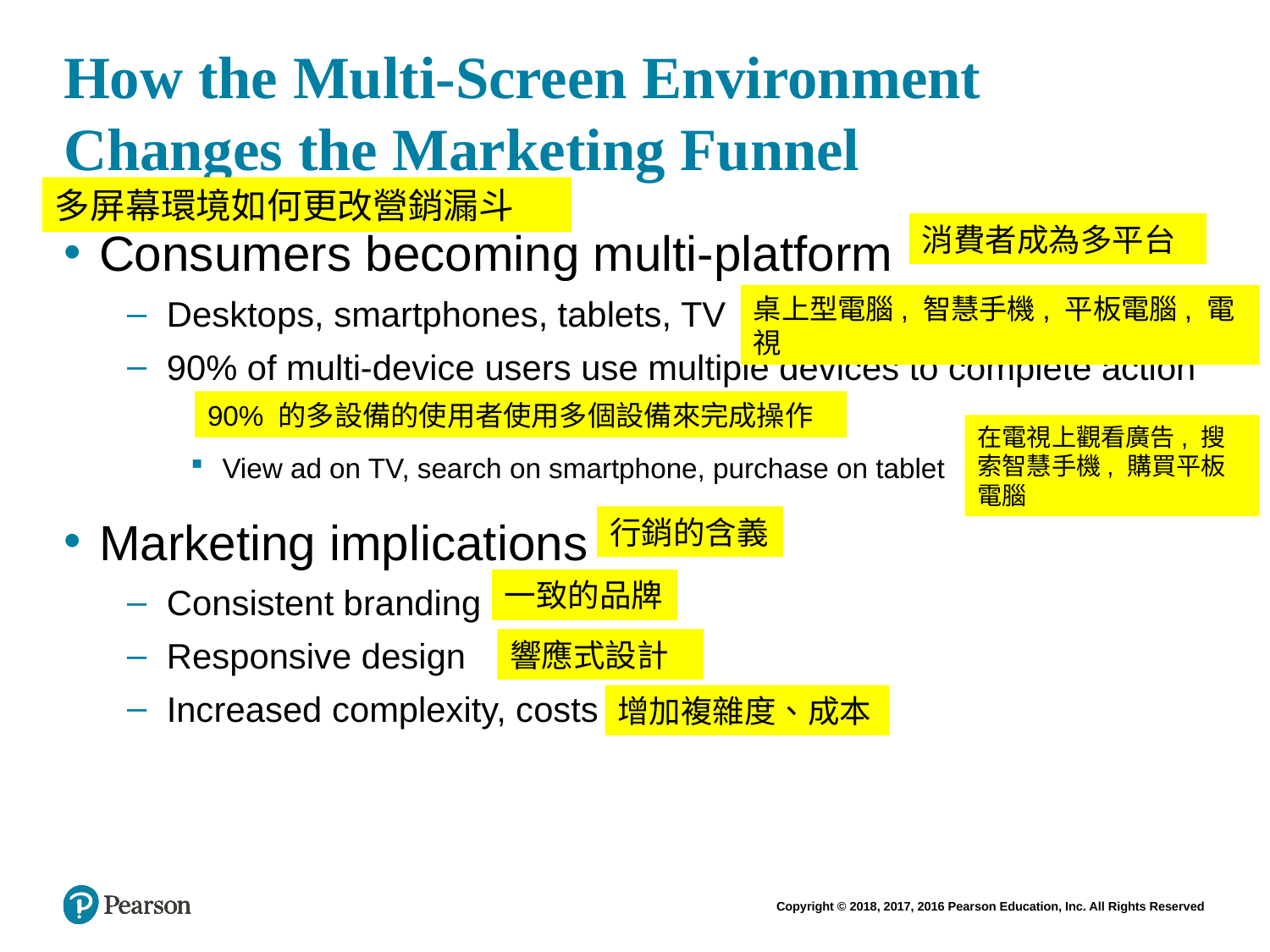

# How the Multi-Screen Environment Changes the Marketing Funnel
多屏幕環境如何更改營銷漏斗
消費者成為多平台
Consumers becoming multi-platform
Desktops, smartphones, tablets, TV
90% of multi-device users use multiple devices to complete action

View ad on TV, search on smartphone, purchase on tablet
Marketing implications
Consistent branding
Responsive design
Increased complexity, costs
桌上型電腦, 智慧手機, 平板電腦, 電視
90% 的多設備的使用者使用多個設備來完成操作
在電視上觀看廣告, 搜索智慧手機, 購買平板電腦
行銷的含義
一致的品牌
響應式設計
增加複雜度、成本